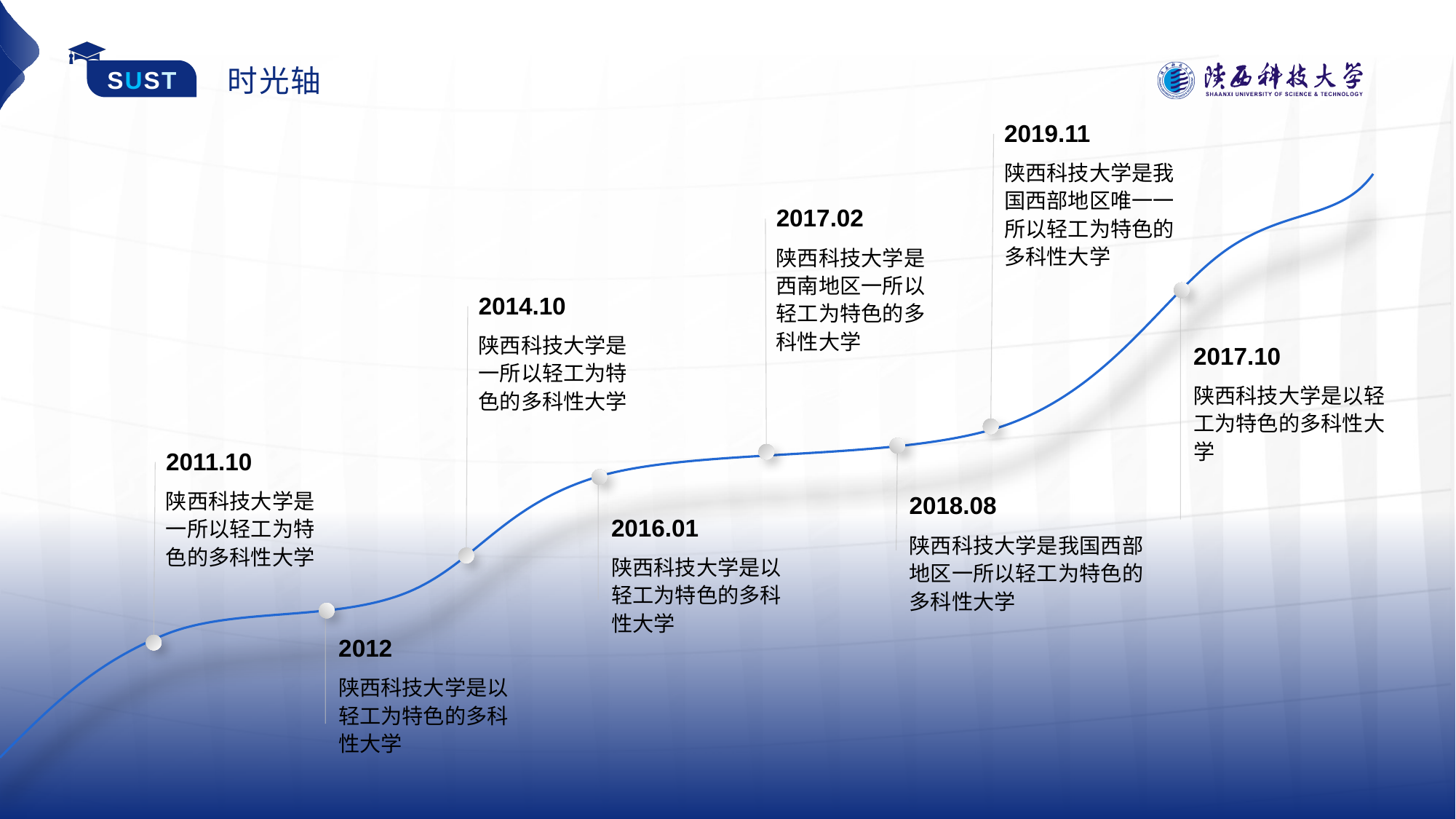

时光轴
2019.11

陕西科技大学是我国西部地区唯一一所以轻工为特色的多科性大学

2017.02

陕西科技大学是西南地区一所以轻工为特色的多科性大学

2017.10

陕西科技大学是以轻工为特色的多科性大学
2014.10

陕西科技大学是一所以轻工为特色的多科性大学

2018.08

陕西科技大学是我国西部地区一所以轻工为特色的多科性大学
2011.10

陕西科技大学是一所以轻工为特色的多科性大学

2016.01
陕西科技大学是以轻工为特色的多科性大学

2012
陕西科技大学是以轻工为特色的多科性大学